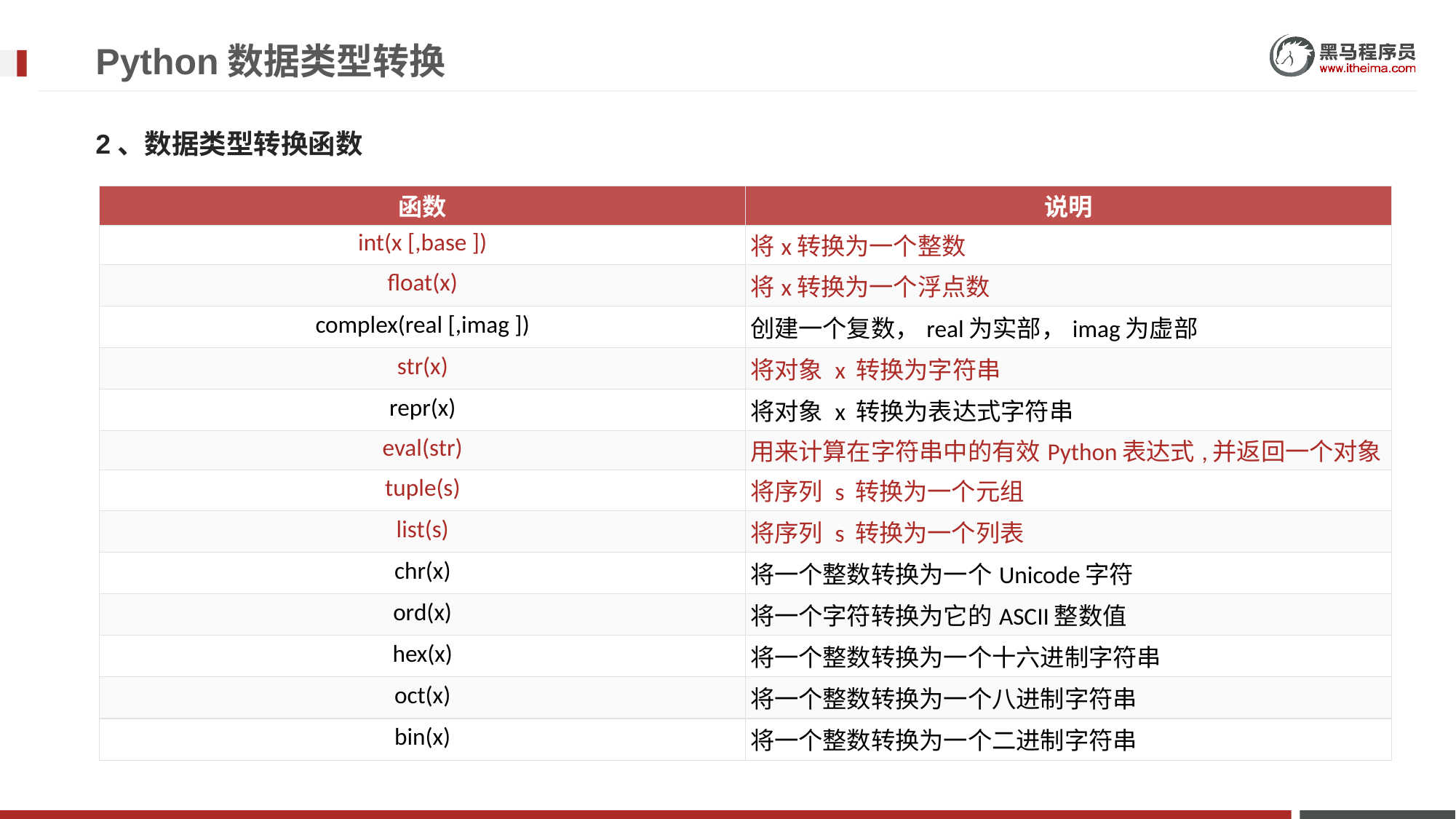

# Python数据类型转换
2、数据类型转换函数
| 函数 | 说明 |
| --- | --- |
| int(x [,base ]) | 将x转换为一个整数 |
| float(x) | 将x转换为一个浮点数 |
| complex(real [,imag ]) | 创建一个复数，real为实部，imag为虚部 |
| str(x) | 将对象 x 转换为字符串 |
| repr(x) | 将对象 x 转换为表达式字符串 |
| eval(str) | 用来计算在字符串中的有效Python表达式,并返回一个对象 |
| tuple(s) | 将序列 s 转换为一个元组 |
| list(s) | 将序列 s 转换为一个列表 |
| chr(x) | 将一个整数转换为一个Unicode字符 |
| ord(x) | 将一个字符转换为它的ASCII整数值 |
| hex(x) | 将一个整数转换为一个十六进制字符串 |
| oct(x) | 将一个整数转换为一个八进制字符串 |
| bin(x) | 将一个整数转换为一个二进制字符串 |